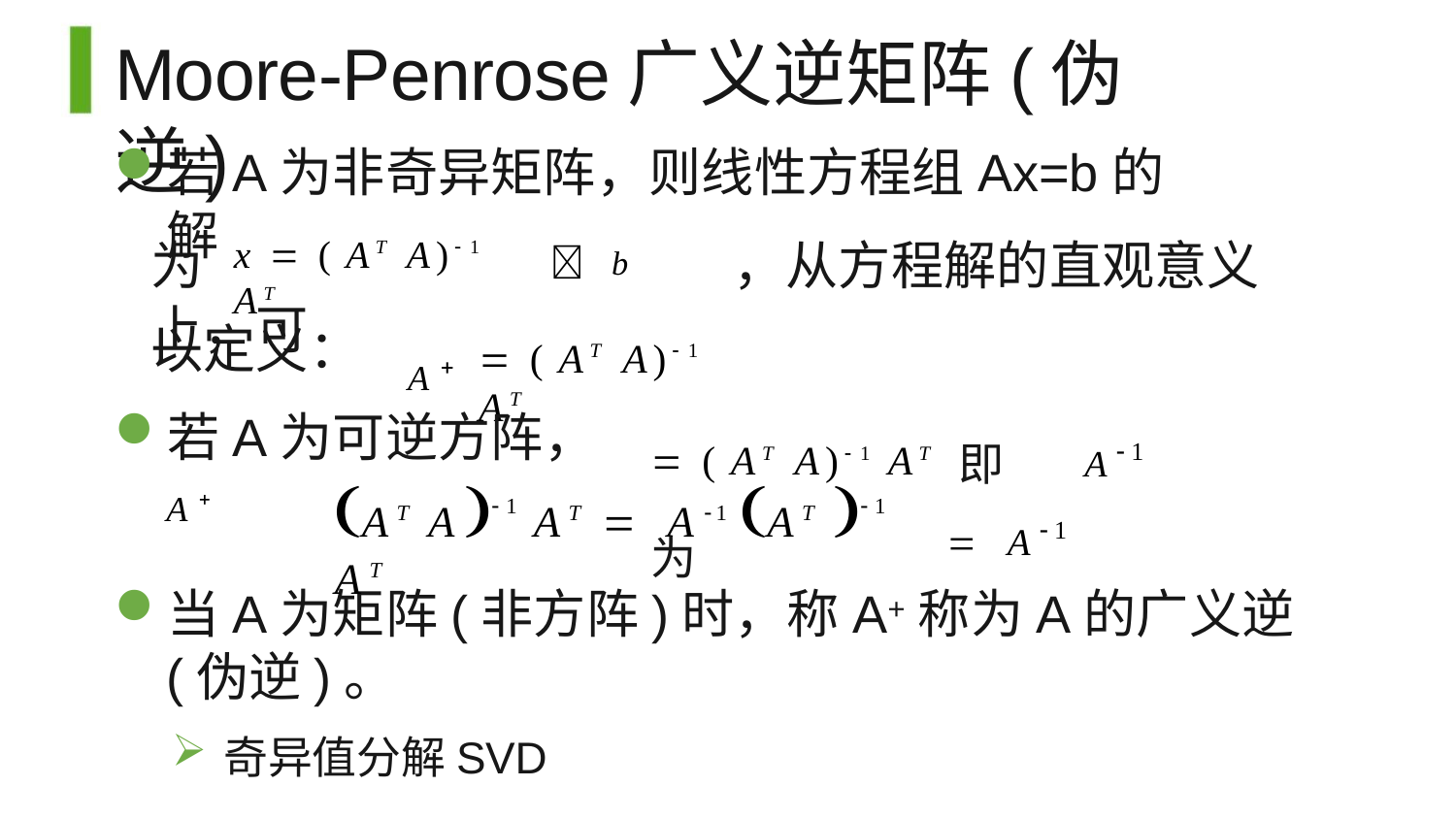

# Moore-Penrose广义逆矩阵(伪逆)
若A为非奇异矩阵，则线性方程组Ax=b的解
为	⋅ b	，从方程解的直观意义上，可
x = ( AT A)−1 AT
A+
以定义：
= ( AT A)−1 AT
= ( AT A)−1 AT 即为
A−1
若A为可逆方阵， A+
(AT  A)−1 AT	=  A−1 (AT  )−1 AT
= A−1
当A为矩阵(非方阵)时，称A+称为A的广义逆(伪逆)。
奇异值分解SVD